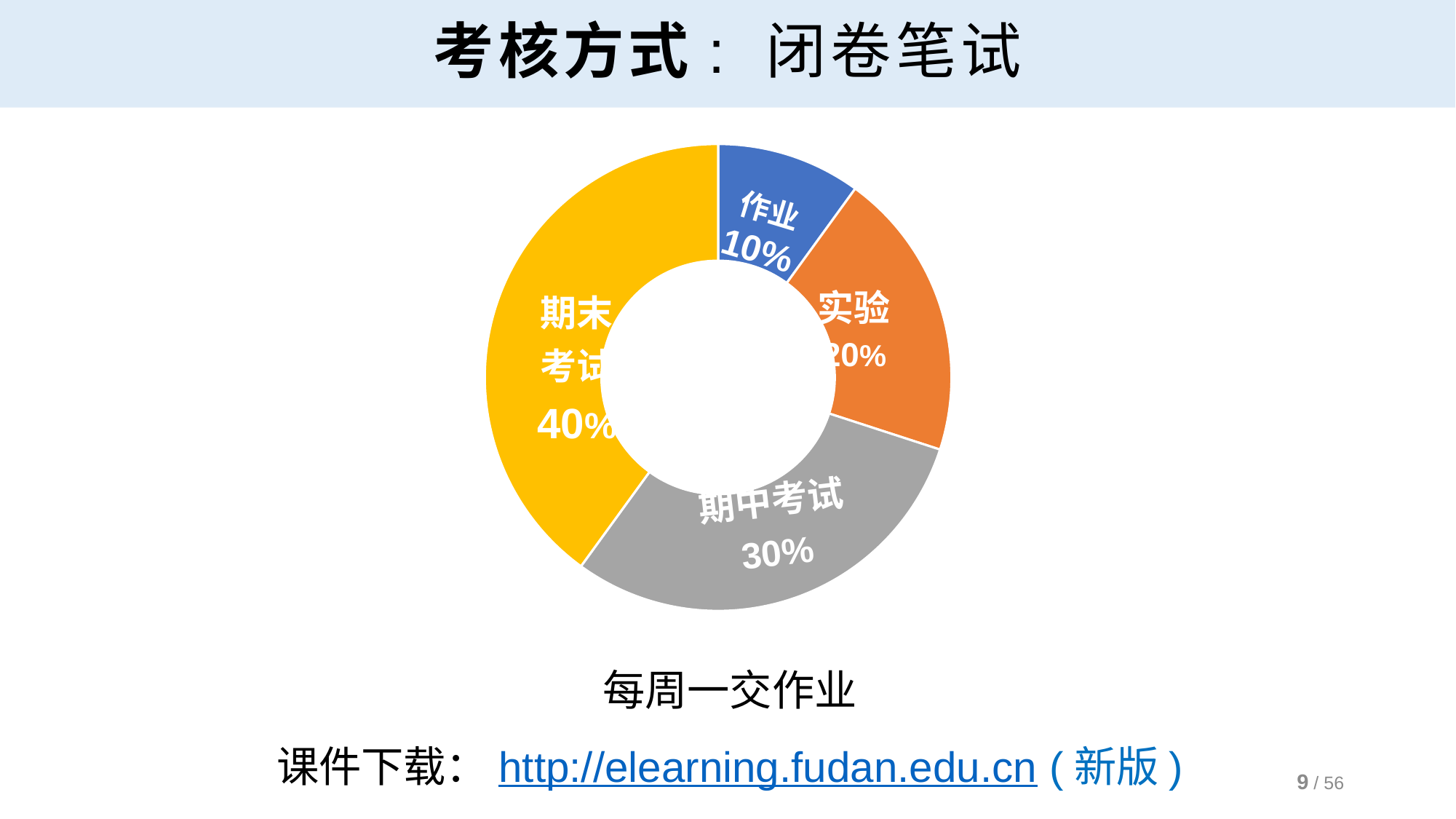

# 考核方式: 闭卷笔试

### Chart

| Category | 考核比例 |
|---|---|
| 出勤 | 10.0 |
| 作业 | 20.0 |
| 期中考试 | 30.0 |
| 期末考试 | 40.0 |
作业
10%
实验
20%
期末
考试
40%
期中考试
30%
每周一交作业
课件下载：http://elearning.fudan.edu.cn (新版)
9 / 56